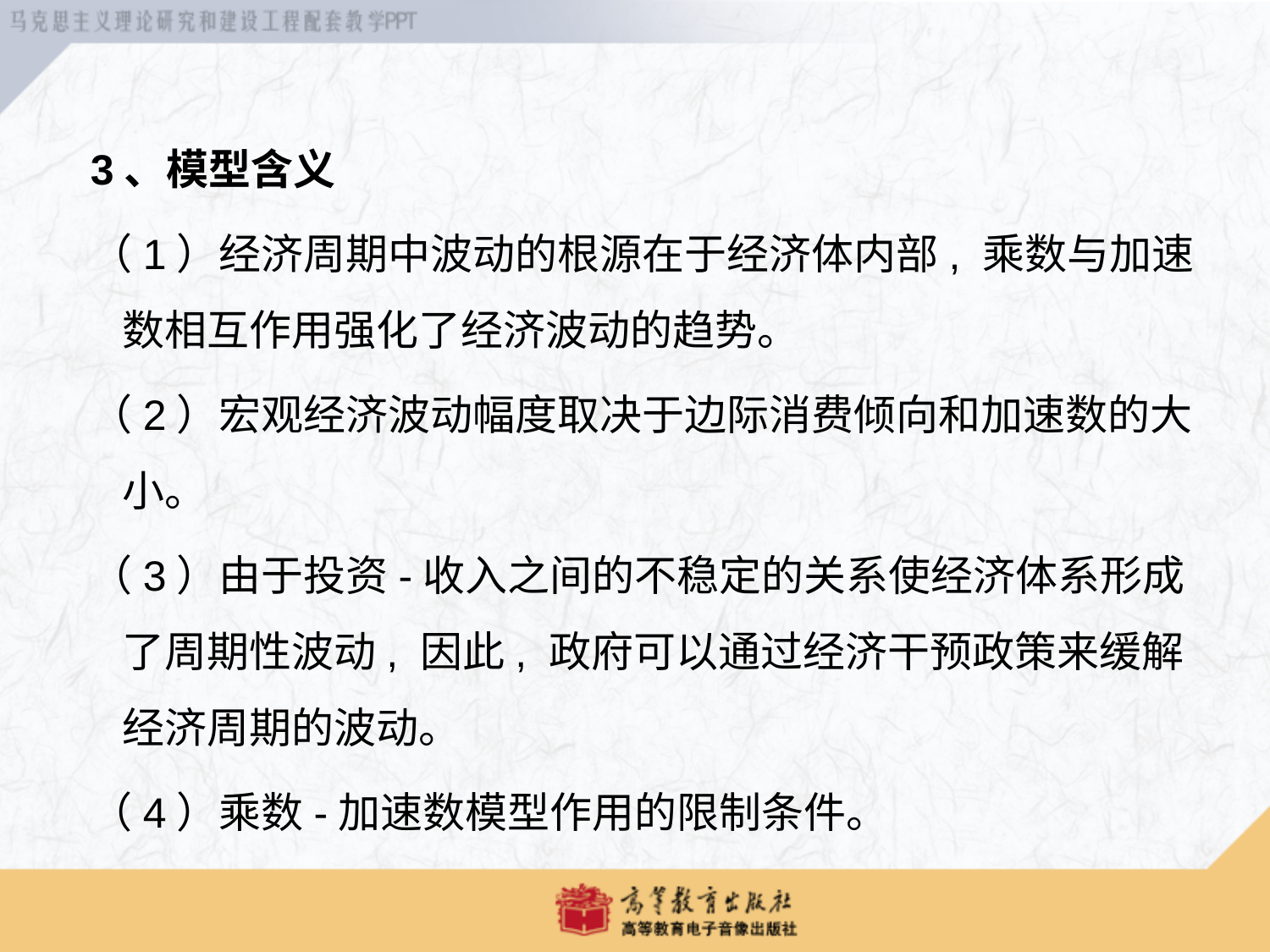

3、模型含义
（1）经济周期中波动的根源在于经济体内部, 乘数与加速数相互作用强化了经济波动的趋势。
（2）宏观经济波动幅度取决于边际消费倾向和加速数的大小。
（3）由于投资-收入之间的不稳定的关系使经济体系形成了周期性波动, 因此, 政府可以通过经济干预政策来缓解经济周期的波动。
（4）乘数-加速数模型作用的限制条件。